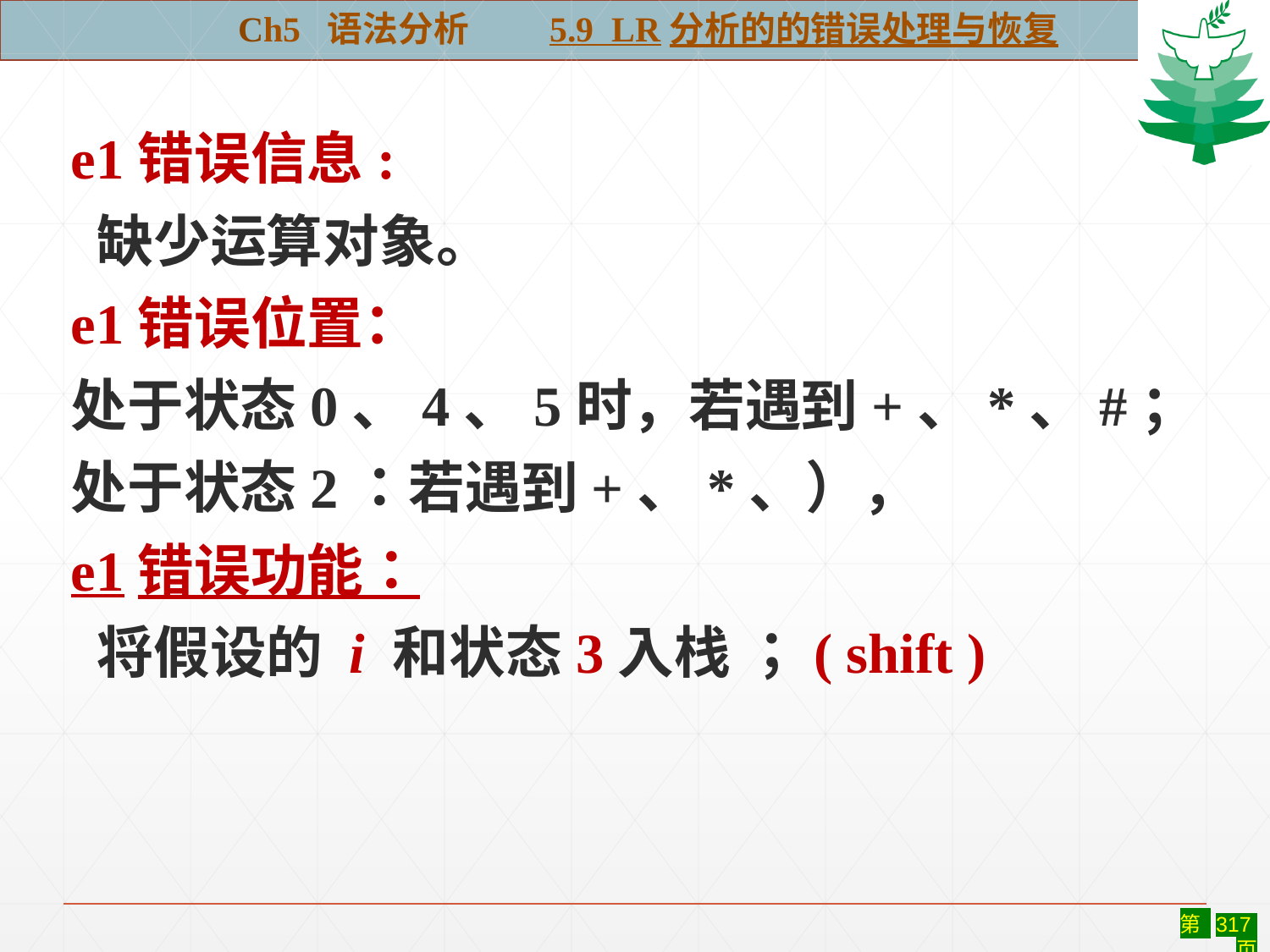

Ch5  语法分析         5.9  LR分析的的错误处理与恢复
#
e1错误信息:
 缺少运算对象。
e1错误位置：
处于状态0、4、5时，若遇到+、*、#；
处于状态2：若遇到+、*、），
e1错误功能：
 将假设的 i 和状态3入栈 ；( shift )